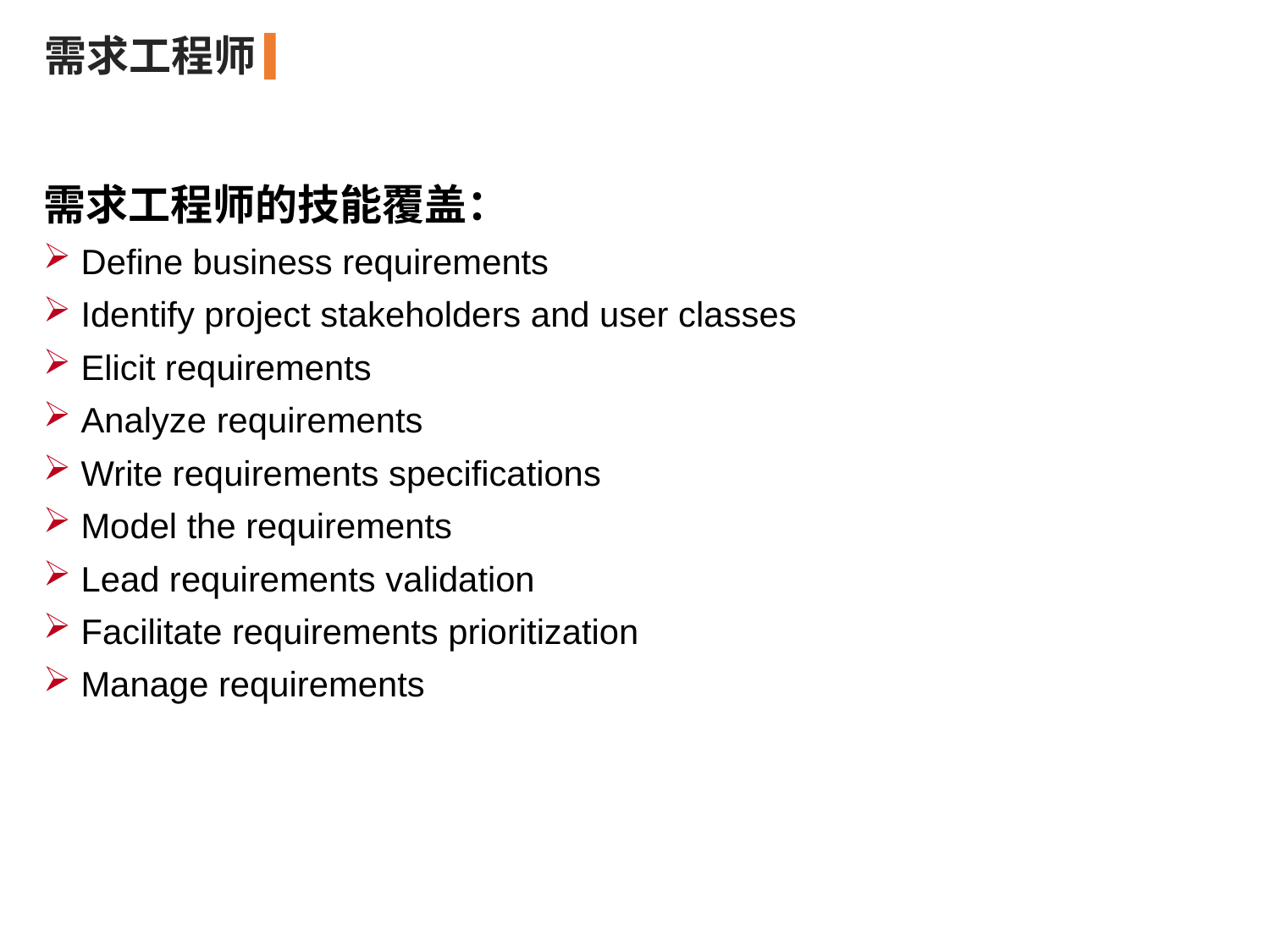

需求工程师

需求工程师的技能覆盖：
 Define business requirements
 Identify project stakeholders and user classes
 Elicit requirements
 Analyze requirements
 Write requirements specifications
 Model the requirements
 Lead requirements validation
 Facilitate requirements prioritization
 Manage requirements